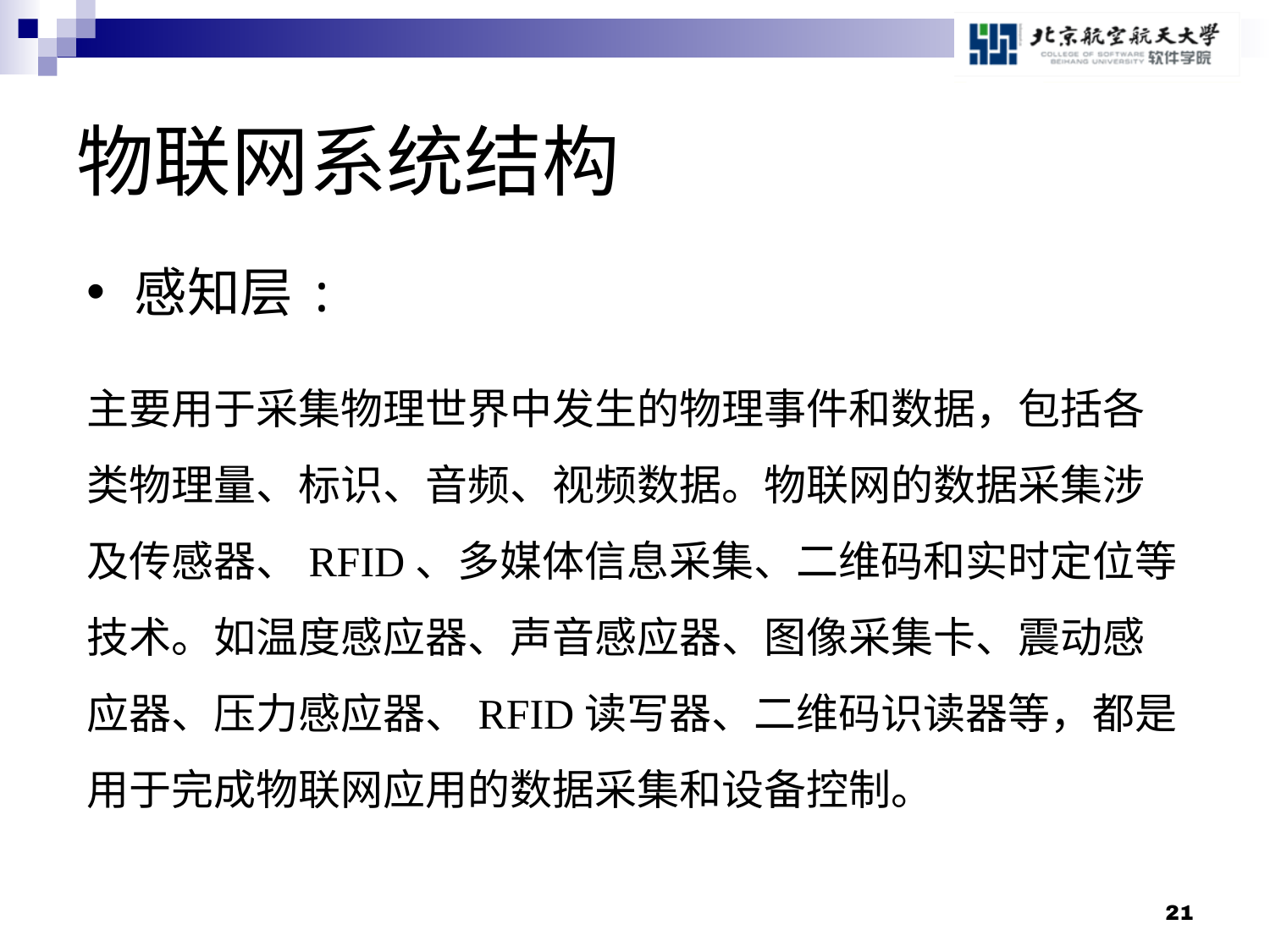

# 物联网系统结构
感知层:
主要用于采集物理世界中发生的物理事件和数据，包括各类物理量、标识、音频、视频数据。物联网的数据采集涉及传感器、RFID、多媒体信息采集、二维码和实时定位等技术。如温度感应器、声音感应器、图像采集卡、震动感应器、压力感应器、RFID读写器、二维码识读器等，都是用于完成物联网应用的数据采集和设备控制。
21